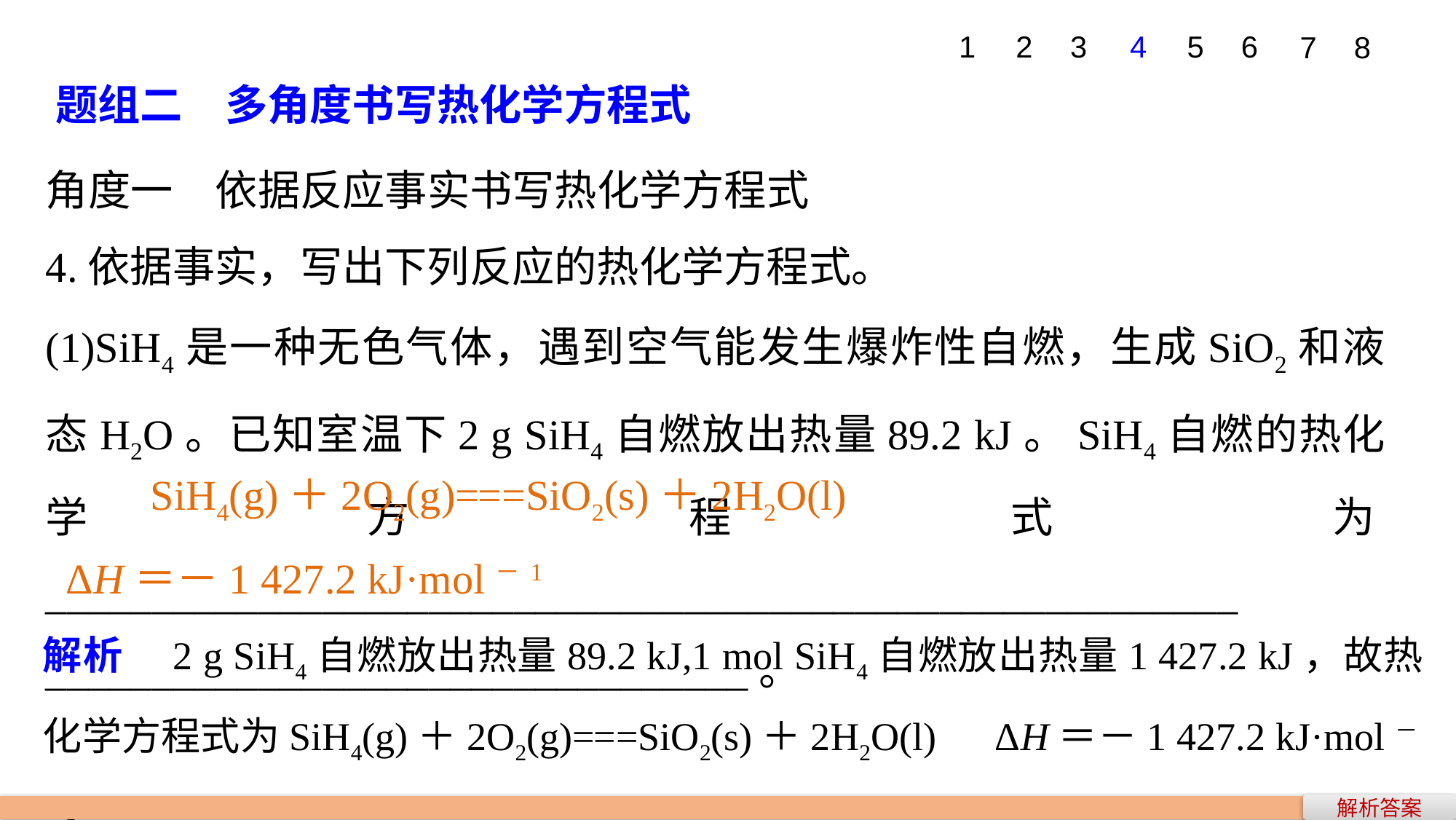

1
2
3
4
5
6
7
8
题组二　多角度书写热化学方程式
角度一　依据反应事实书写热化学方程式
4.依据事实，写出下列反应的热化学方程式。
(1)SiH4是一种无色气体，遇到空气能发生爆炸性自燃，生成SiO2和液态H2O。已知室温下2 g SiH4自燃放出热量89.2 kJ。SiH4自燃的热化学方程式为________________________________________________________
_________________________________。
        SiH4(g)＋2O2(g)===SiO2(s)＋2H2O(l)
ΔH＝－1 427.2 kJ·mol－1
解析　2 g SiH4自燃放出热量89.2 kJ,1 mol SiH4自燃放出热量1 427.2 kJ，故热化学方程式为SiH4(g)＋2O2(g)===SiO2(s)＋2H2O(l)　ΔH＝－1 427.2 kJ·mol－1。
解析答案